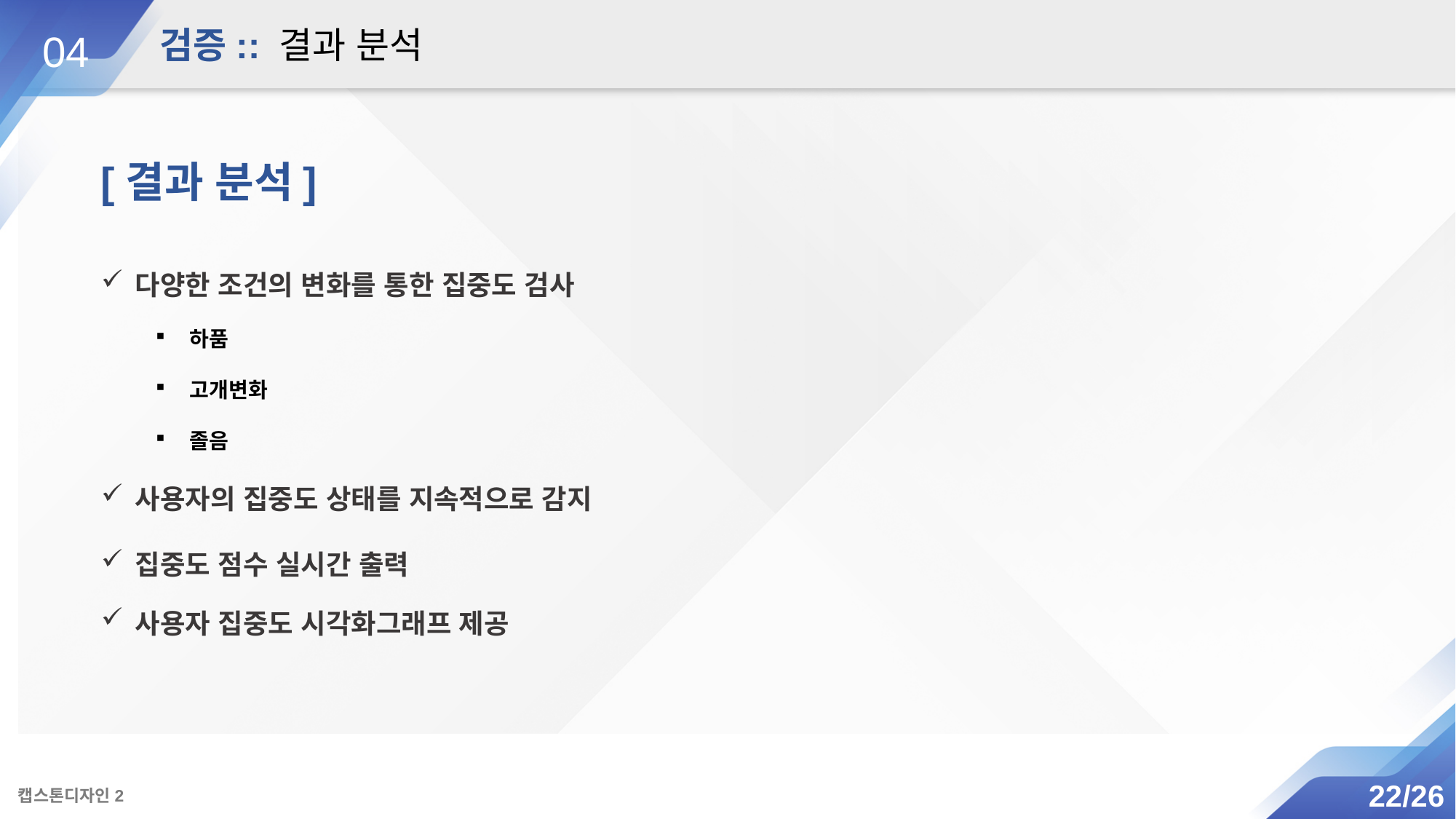

검증:: 결과 분석
04
[결과 분석]
다양한 조건의 변화를 통한 집중도 검사
하품
고개변화
졸음

사용자의 집중도 상태를 지속적으로 감지

집중도 점수 실시간 출력

사용자 집중도 시각화그래프 제공
22/26
캡스톤디자인2